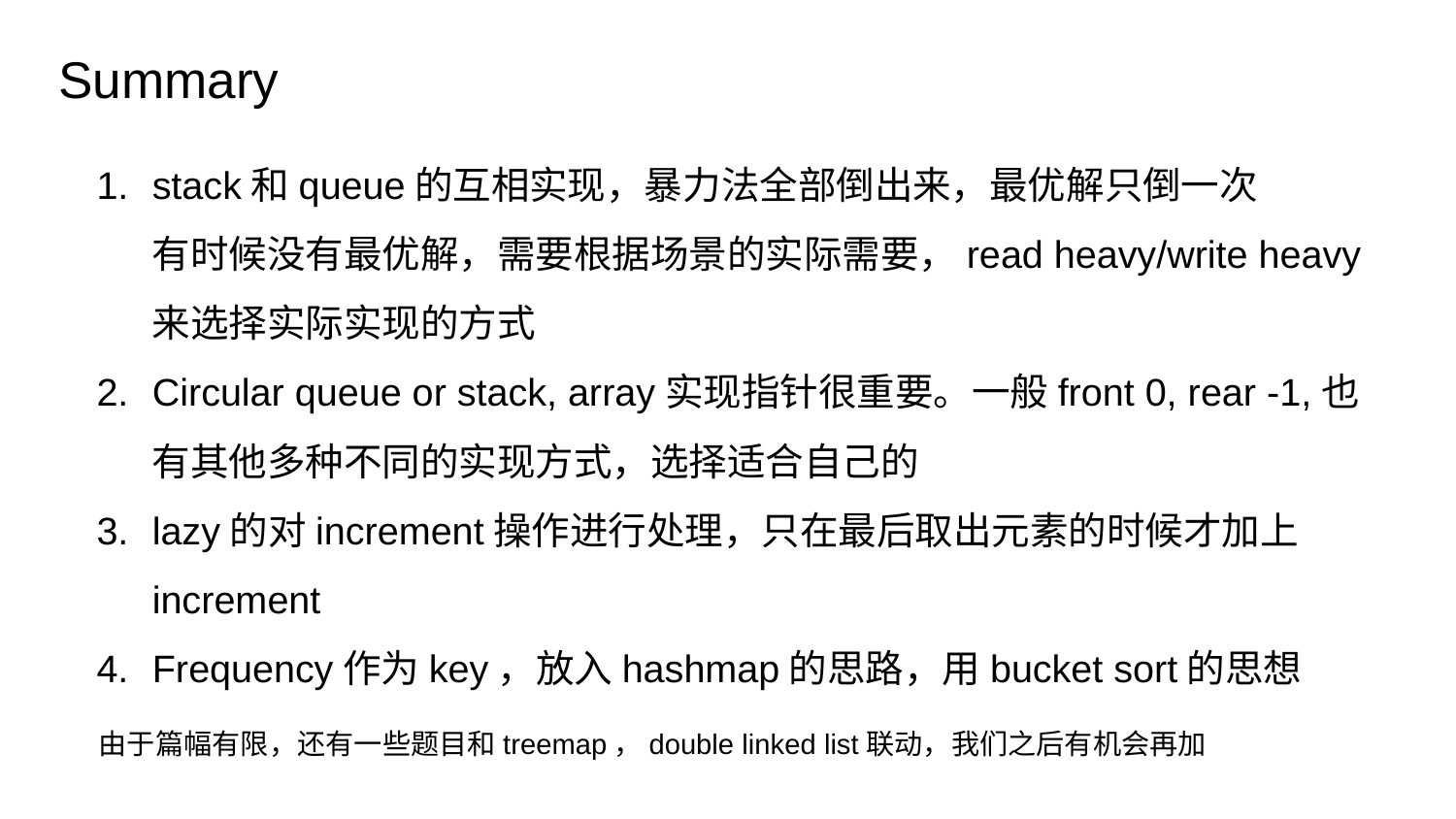

# Summary
stack和queue的互相实现，暴力法全部倒出来，最优解只倒一次
有时候没有最优解，需要根据场景的实际需要，read heavy/write heavy来选择实际实现的方式
Circular queue or stack, array实现指针很重要。一般front 0, rear -1,也有其他多种不同的实现方式，选择适合自己的
lazy的对increment操作进行处理，只在最后取出元素的时候才加上increment
Frequency作为key，放入hashmap的思路，用bucket sort的思想
由于篇幅有限，还有一些题目和treemap，double linked list联动，我们之后有机会再加